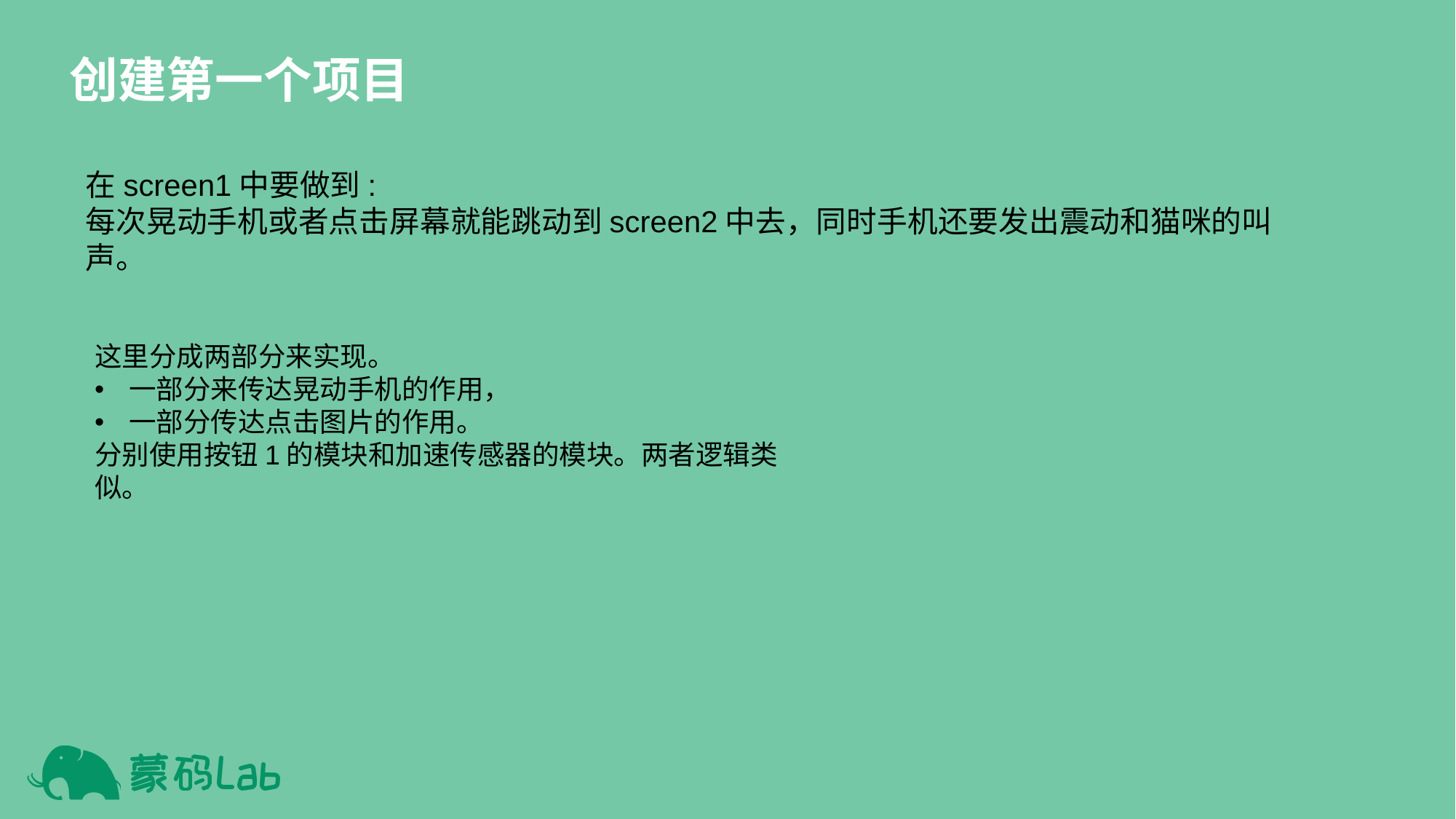

创建第一个项目
在screen1中要做到:
每次晃动手机或者点击屏幕就能跳动到screen2中去，同时手机还要发出震动和猫咪的叫声。
这里分成两部分来实现。
一部分来传达晃动手机的作用，
一部分传达点击图片的作用。
分别使用按钮1的模块和加速传感器的模块。两者逻辑类似。